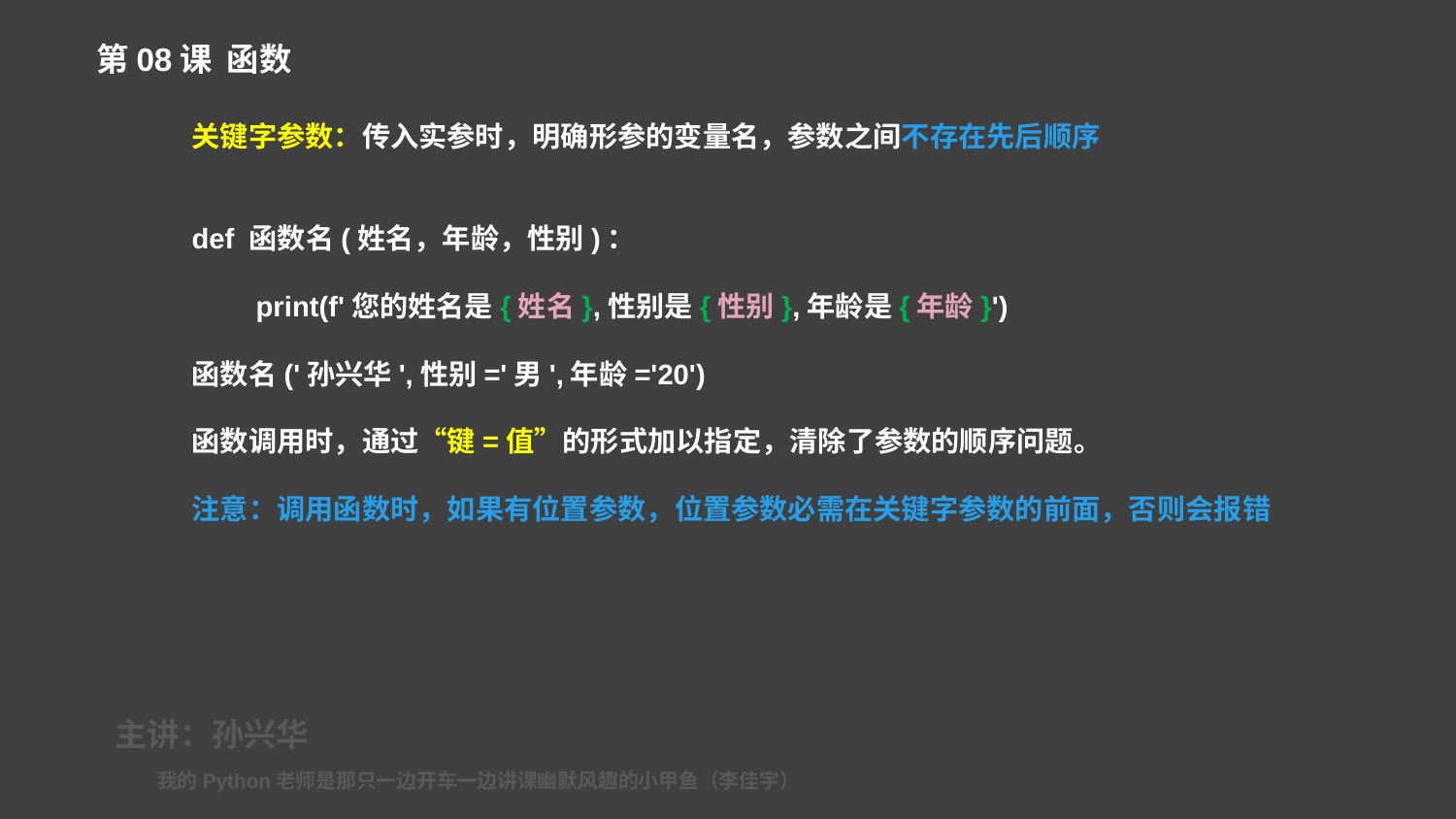

第08课  函数
关键字参数：传入实参时，明确形参的变量名，参数之间不存在先后顺序

def 函数名(姓名，年龄，性别)：

        print(f'您的姓名是{姓名},性别是{性别},年龄是{年龄}')

函数名('孙兴华',性别='男',年龄='20')

函数调用时，通过“键=值”的形式加以指定，清除了参数的顺序问题。

注意：调用函数时，如果有位置参数，位置参数必需在关键字参数的前面，否则会报错